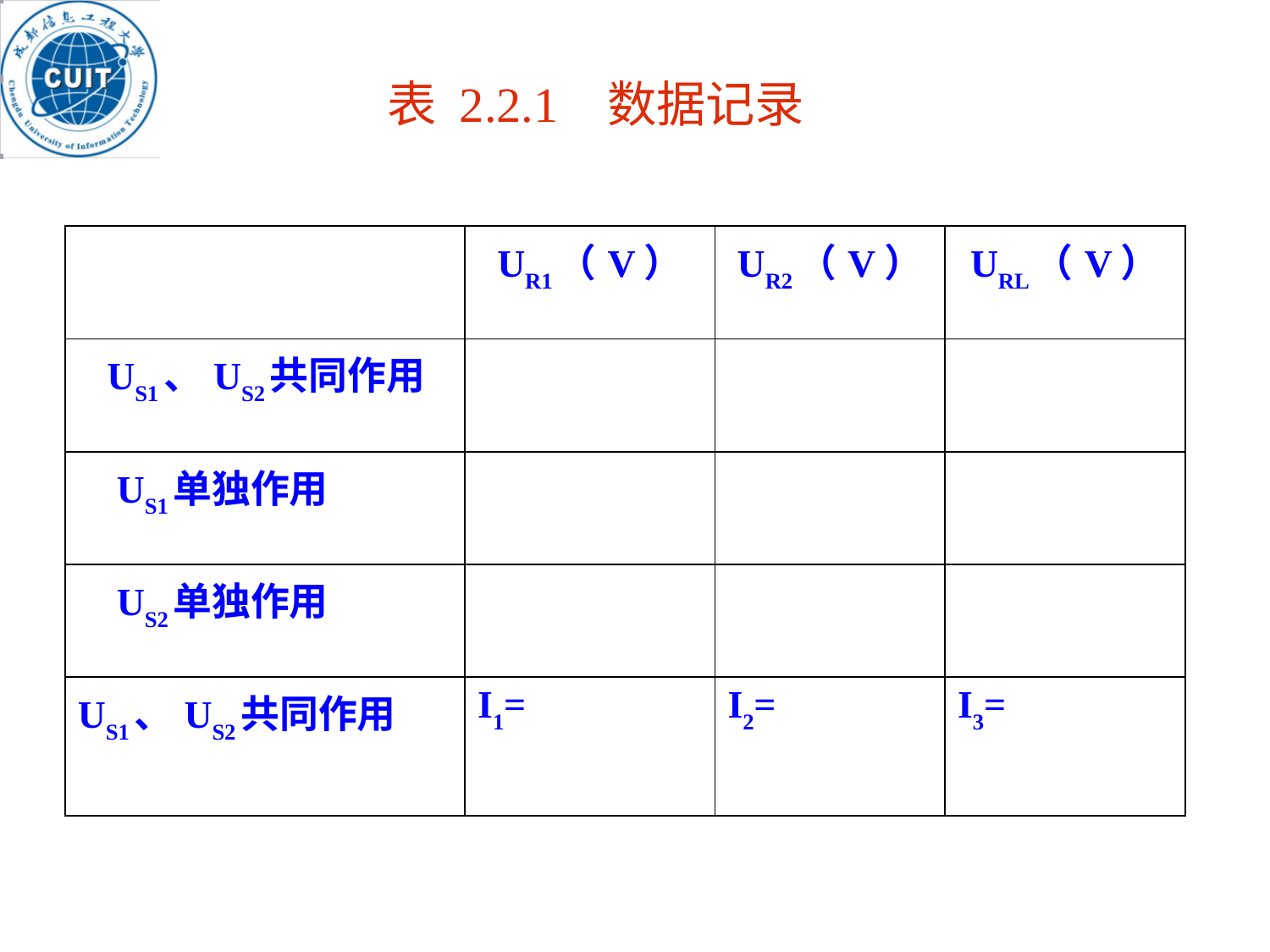

表 2.2.1   数据记录

|  | UR1（V） | UR2（V） | URL（V） |
| --- | --- | --- | --- |
| US1、US2共同作用 |  |  |  |
| US1单独作用 |  |  |  |
| US2单独作用 |  |  |  |
| US1、US2共同作用 | I1= | I2= | I3= |